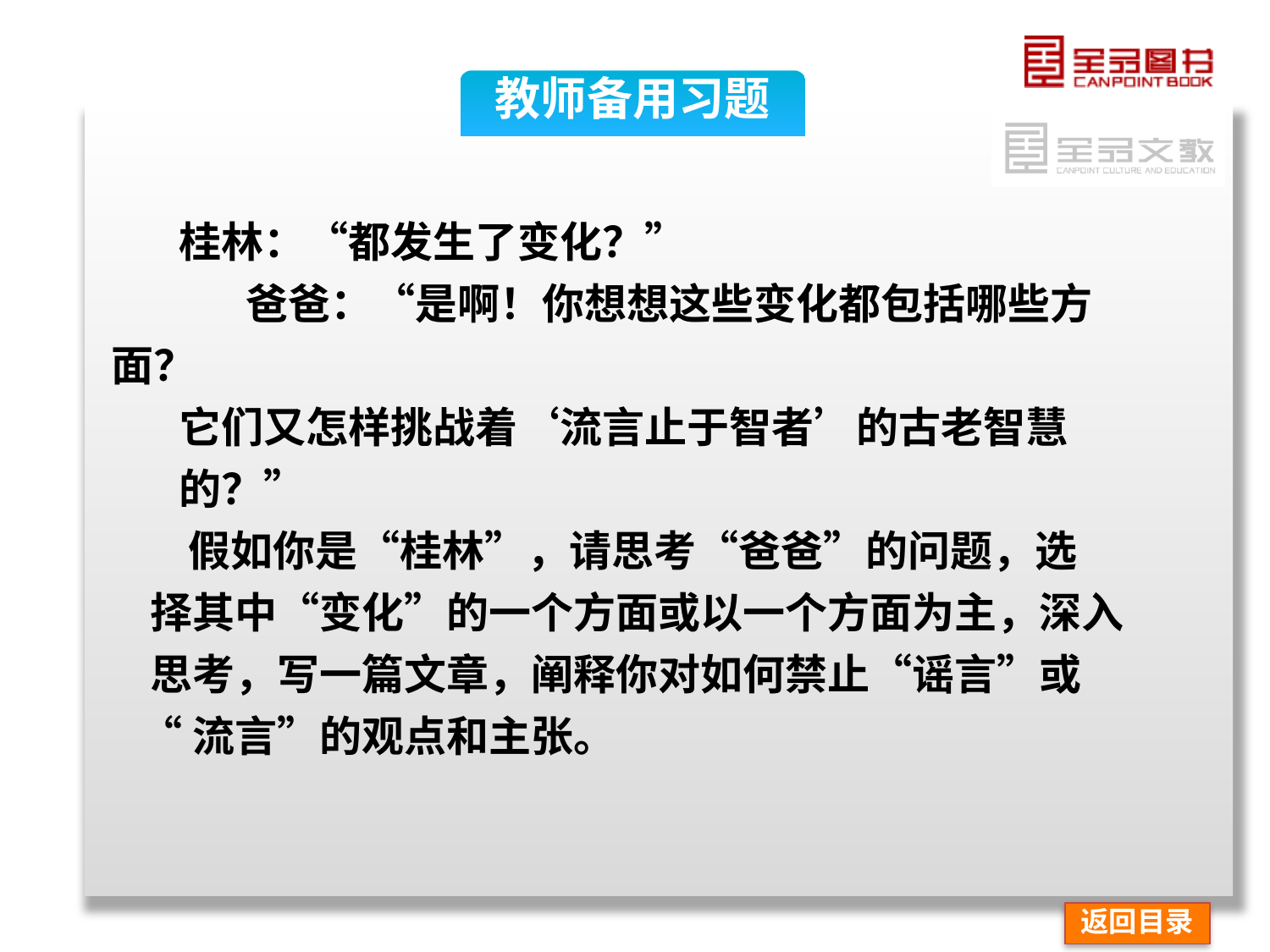

教师备用习题
      桂林：“都发生了变化？”
             爸爸：“是啊！你想想这些变化都包括哪些方面？
      它们又怎样挑战着‘流言止于智者’的古老智慧
      的？”
       假如你是“桂林”，请思考“爸爸”的问题，选
   择其中“变化”的一个方面或以一个方面为主，深入
   思考，写一篇文章，阐释你对如何禁止“谣言”或
   “流言”的观点和主张。
返回目录